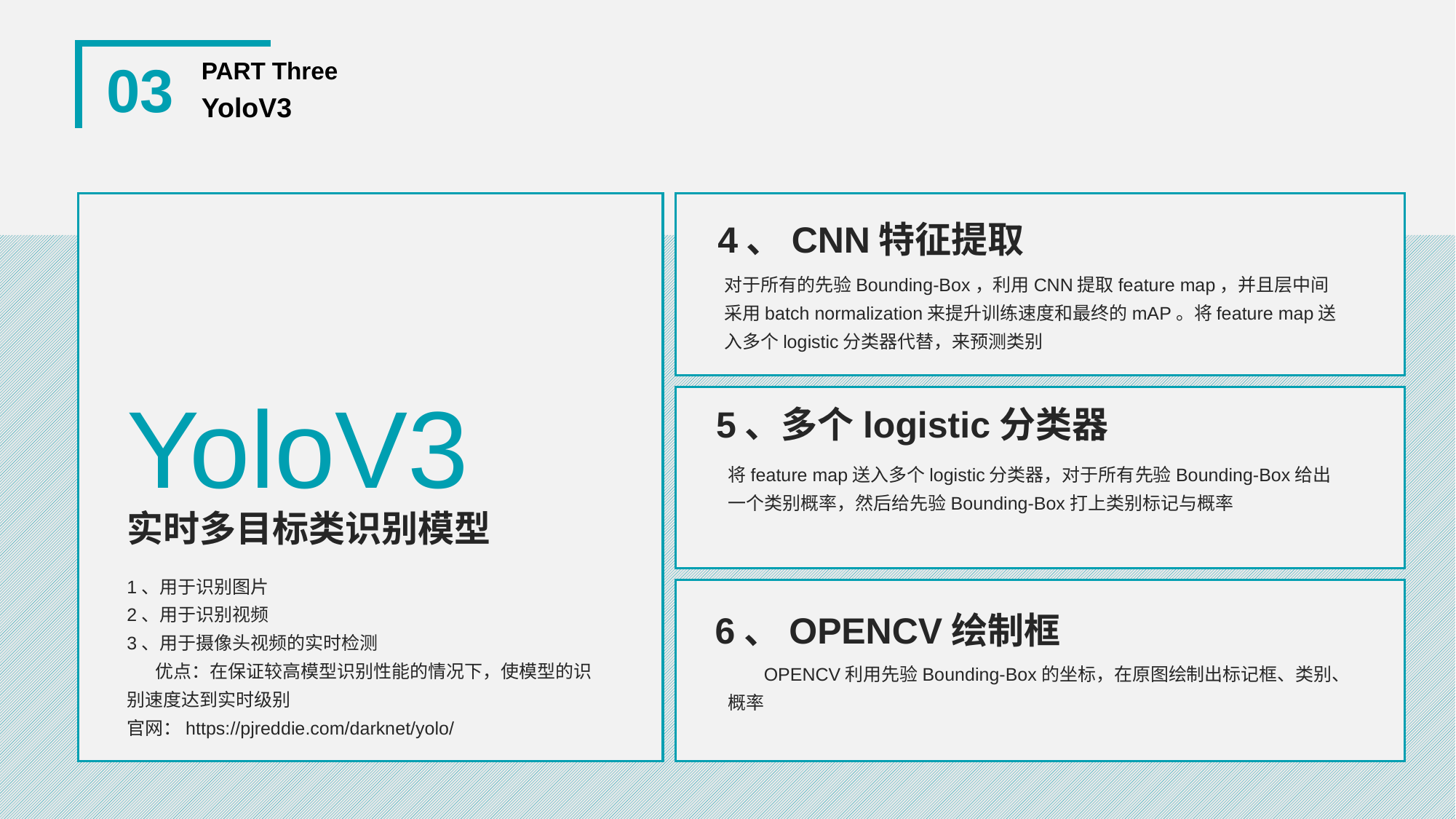

03
PART Three
YoloV3

4、CNN特征提取
对于所有的先验Bounding-Box，利用CNN提取feature map，并且层中间采用batch normalization来提升训练速度和最终的mAP。将feature map送入多个logistic分类器代替，来预测类别
YoloV3

5、多个logistic分类器
将feature map送入多个logistic分类器，对于所有先验Bounding-Box给出一个类别概率，然后给先验Bounding-Box打上类别标记与概率
实时多目标类识别模型
1、用于识别图片
2、用于识别视频
3、用于摄像头视频的实时检测
      优点：在保证较高模型识别性能的情况下，使模型的识别速度达到实时级别
官网：https://pjreddie.com/darknet/yolo/

6、OPENCV绘制框
       OPENCV利用先验Bounding-Box的坐标，在原图绘制出标记框、类别、概率